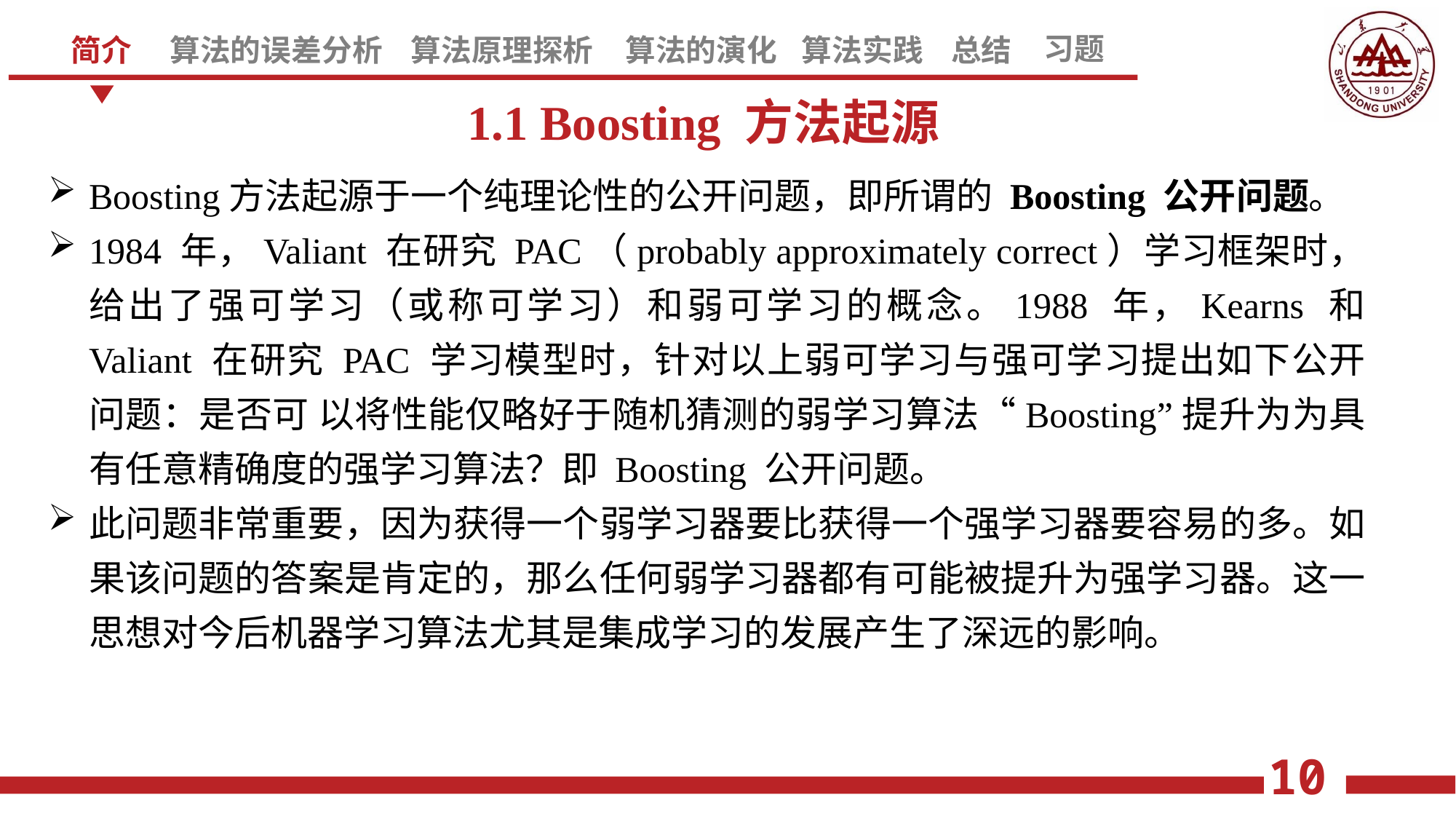

1.1 Boosting 方法起源
Boosting方法起源于一个纯理论性的公开问题，即所谓的 Boosting 公开问题。
1984 年，Valiant 在研究 PAC（probably approximately correct）学习框架时，给出了强可学习（或称可学习）和弱可学习的概念。1988 年，Kearns 和 Valiant 在研究 PAC 学习模型时，针对以上弱可学习与强可学习提出如下公开问题：是否可 以将性能仅略好于随机猜测的弱学习算法“Boosting”提升为为具有任意精确度的强学习算法？即 Boosting 公开问题。
此问题非常重要，因为获得一个弱学习器要比获得一个强学习器要容易的多。如果该问题的答案是肯定的，那么任何弱学习器都有可能被提升为强学习器。这一思想对今后机器学习算法尤其是集成学习的发展产生了深远的影响。